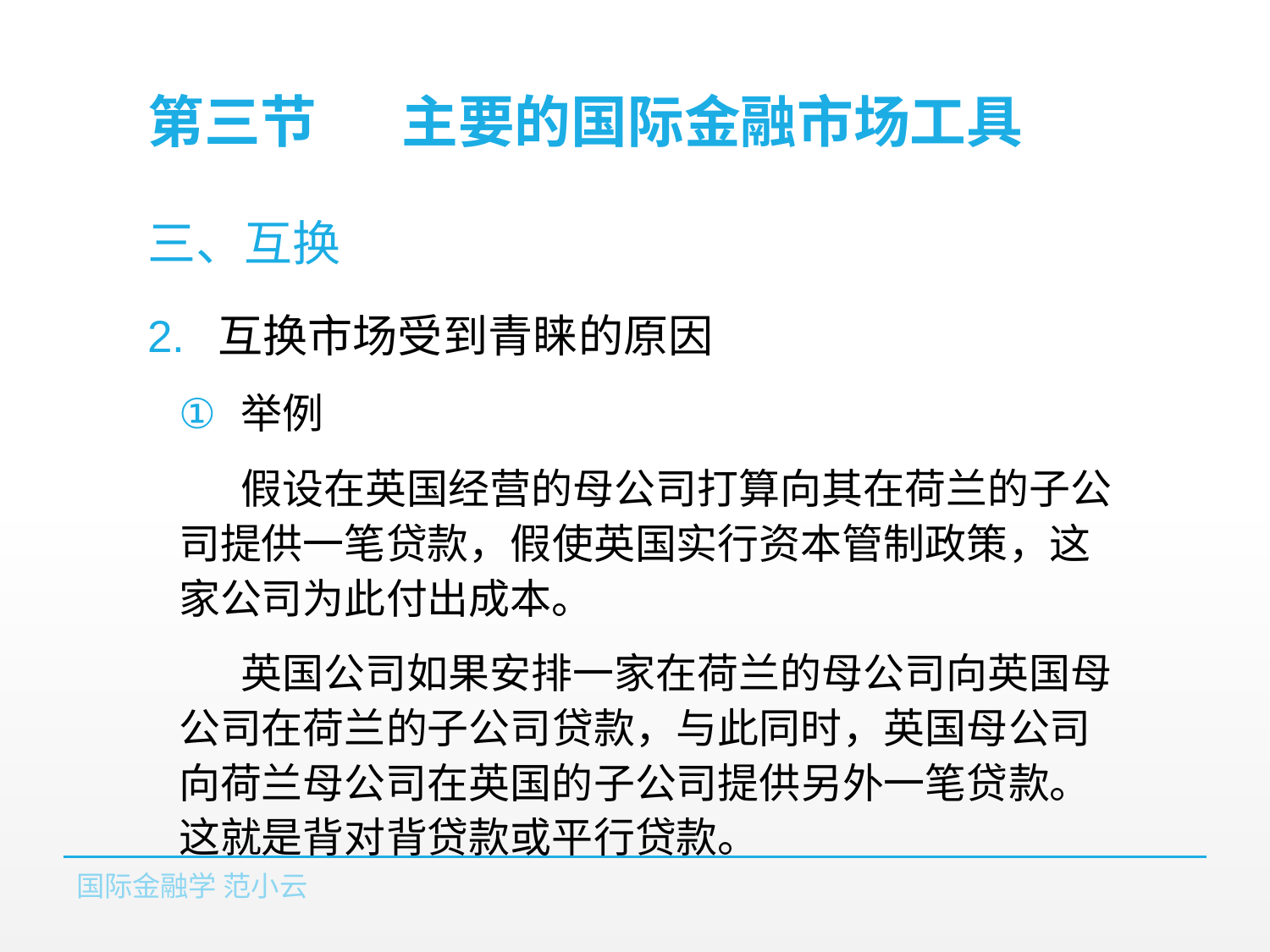

# 第三节	主要的国际金融市场工具
三、互换
互换市场受到青睐的原因
举例
假设在英国经营的母公司打算向其在荷兰的子公司提供一笔贷款，假使英国实行资本管制政策，这家公司为此付出成本。
英国公司如果安排一家在荷兰的母公司向英国母公司在荷兰的子公司贷款，与此同时，英国母公司向荷兰母公司在英国的子公司提供另外一笔贷款。这就是背对背贷款或平行贷款。
国际金融学 范小云